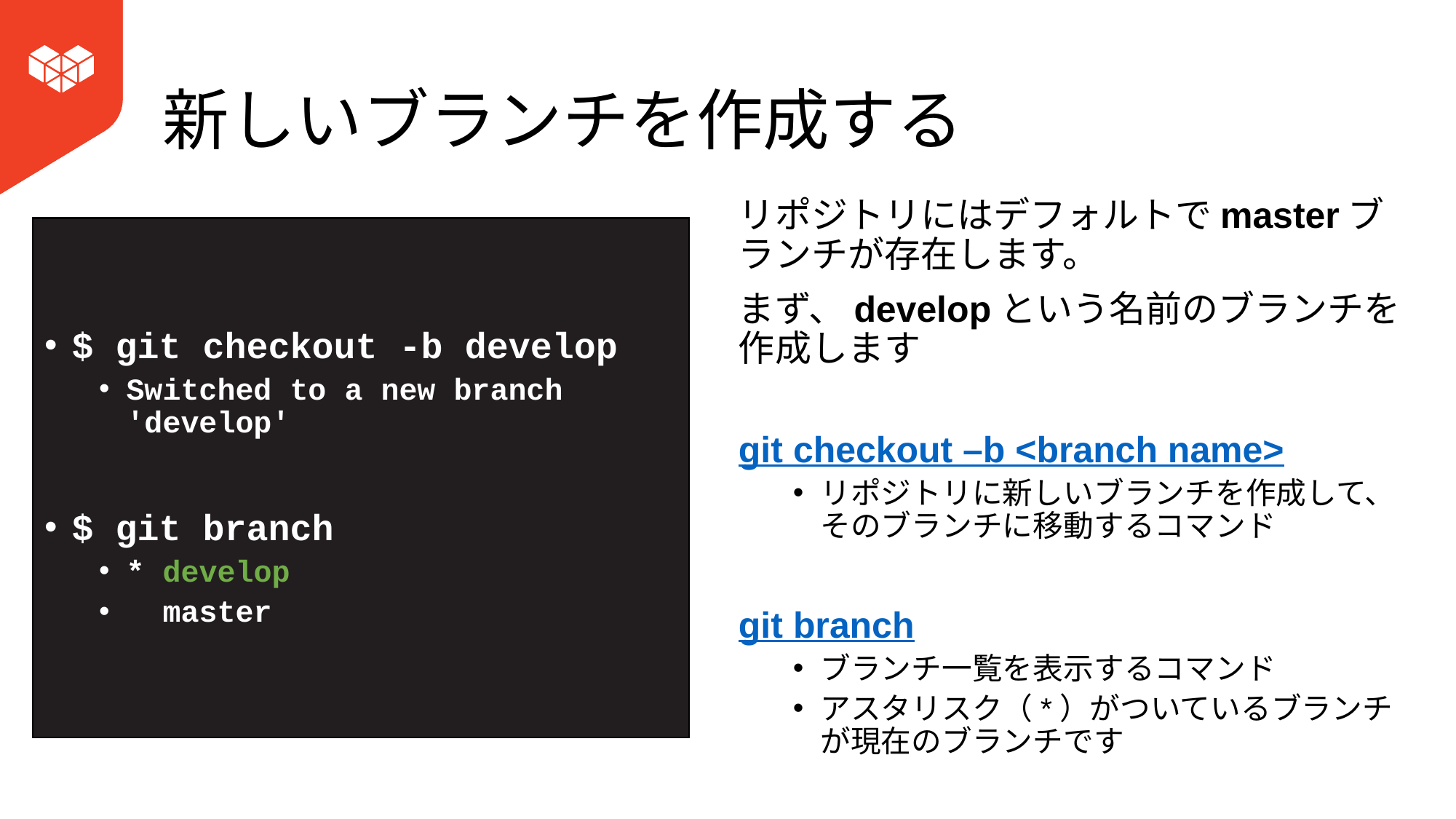

# 新しいブランチを作成する
$ git checkout -b develop
Switched to a new branch 'develop'

$ git branch
* develop
  master
リポジトリにはデフォルトでmasterブランチが存在します。
まず、developという名前のブランチを作成します

git checkout –b <branch name>
リポジトリに新しいブランチを作成して、そのブランチに移動するコマンド

git branch
ブランチ一覧を表示するコマンド
アスタリスク（*）がついているブランチが現在のブランチです